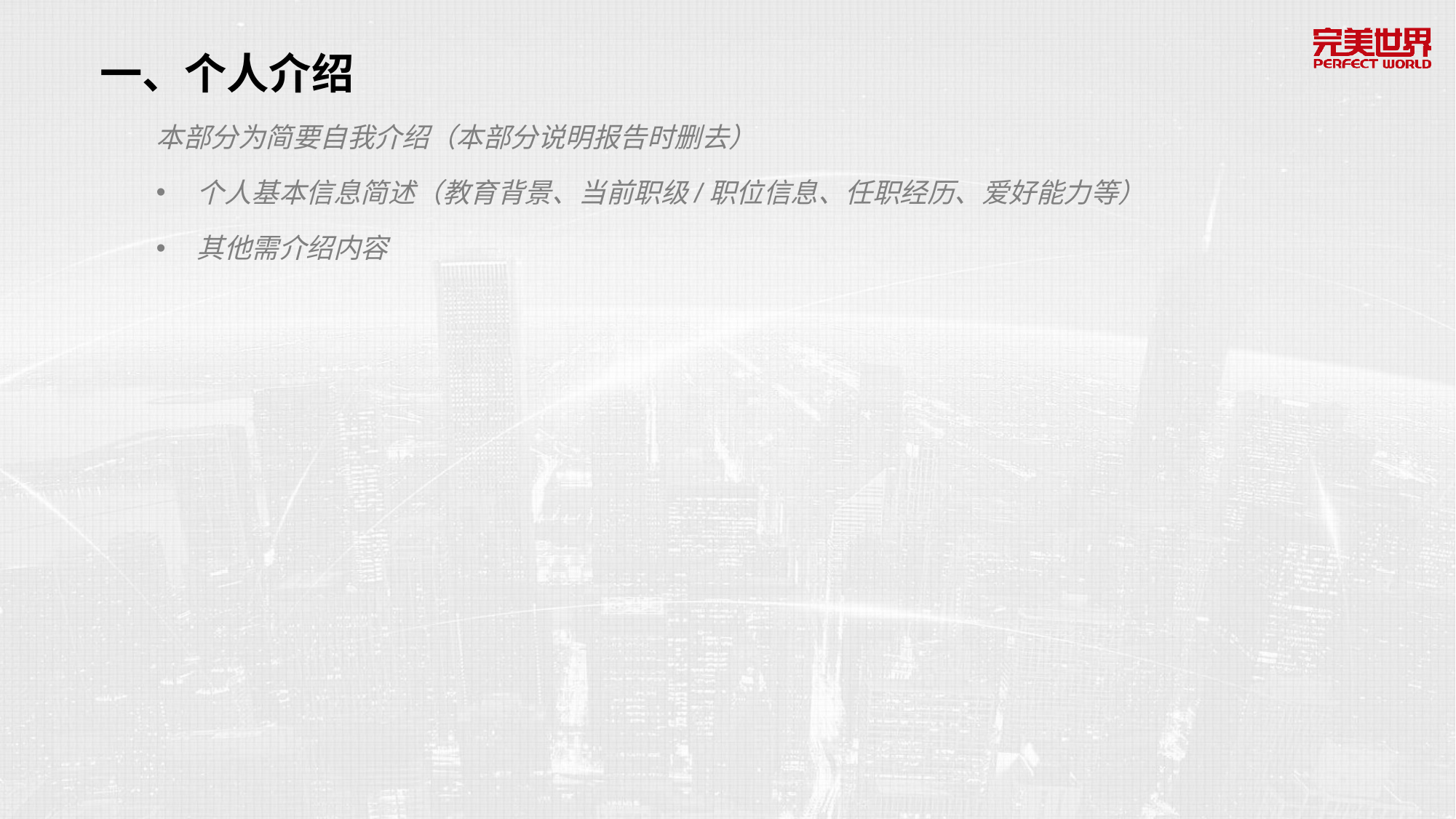

# 一、个人介绍
本部分为简要自我介绍（本部分说明报告时删去）
个人基本信息简述（教育背景、当前职级/职位信息、任职经历、爱好能力等）
其他需介绍内容